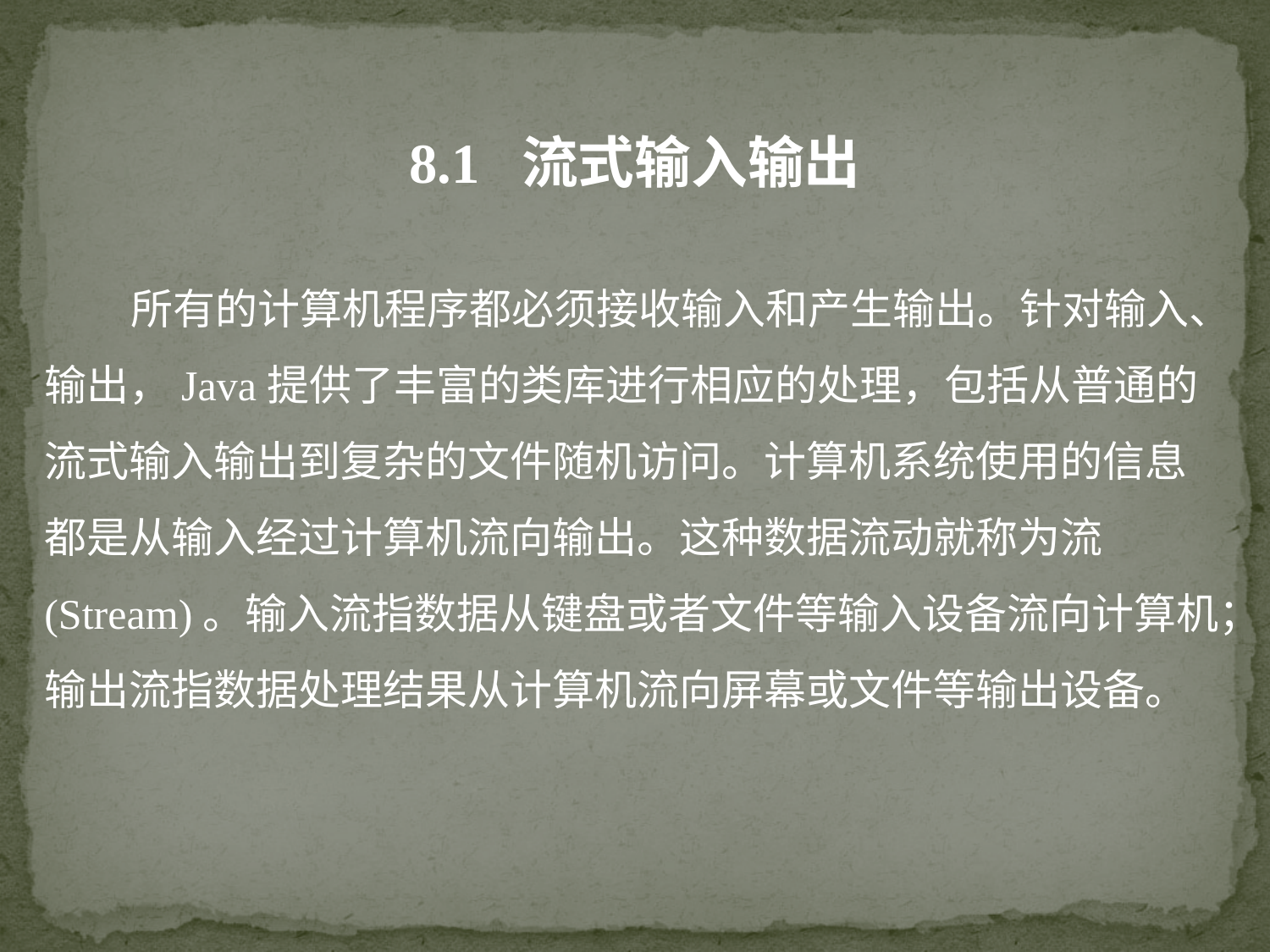

8.1  流式输入输出
        所有的计算机程序都必须接收输入和产生输出。针对输入、输出，Java提供了丰富的类库进行相应的处理，包括从普通的流式输入输出到复杂的文件随机访问。计算机系统使用的信息都是从输入经过计算机流向输出。这种数据流动就称为流(Stream)。输入流指数据从键盘或者文件等输入设备流向计算机；输出流指数据处理结果从计算机流向屏幕或文件等输出设备。